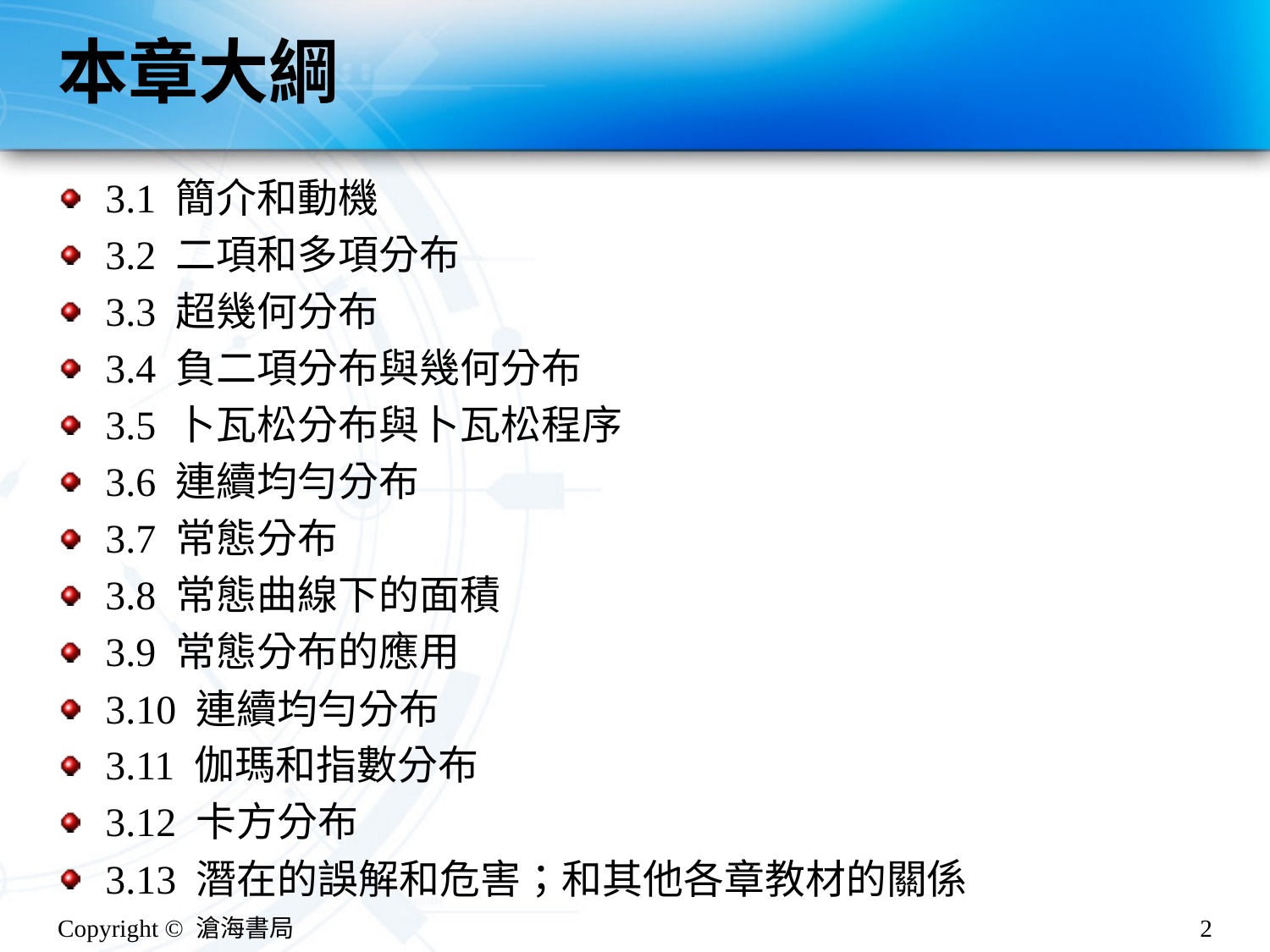

# 本章大綱
3.1 簡介和動機
3.2 二項和多項分布
3.3 超幾何分布
3.4 負二項分布與幾何分布
3.5 卜瓦松分布與卜瓦松程序
3.6 連續均勻分布
3.7 常態分布
3.8 常態曲線下的面積
3.9 常態分布的應用
3.10 連續均勻分布
3.11 伽瑪和指數分布
3.12 卡方分布
3.13 潛在的誤解和危害；和其他各章教材的關係
Copyright © 滄海書局
2